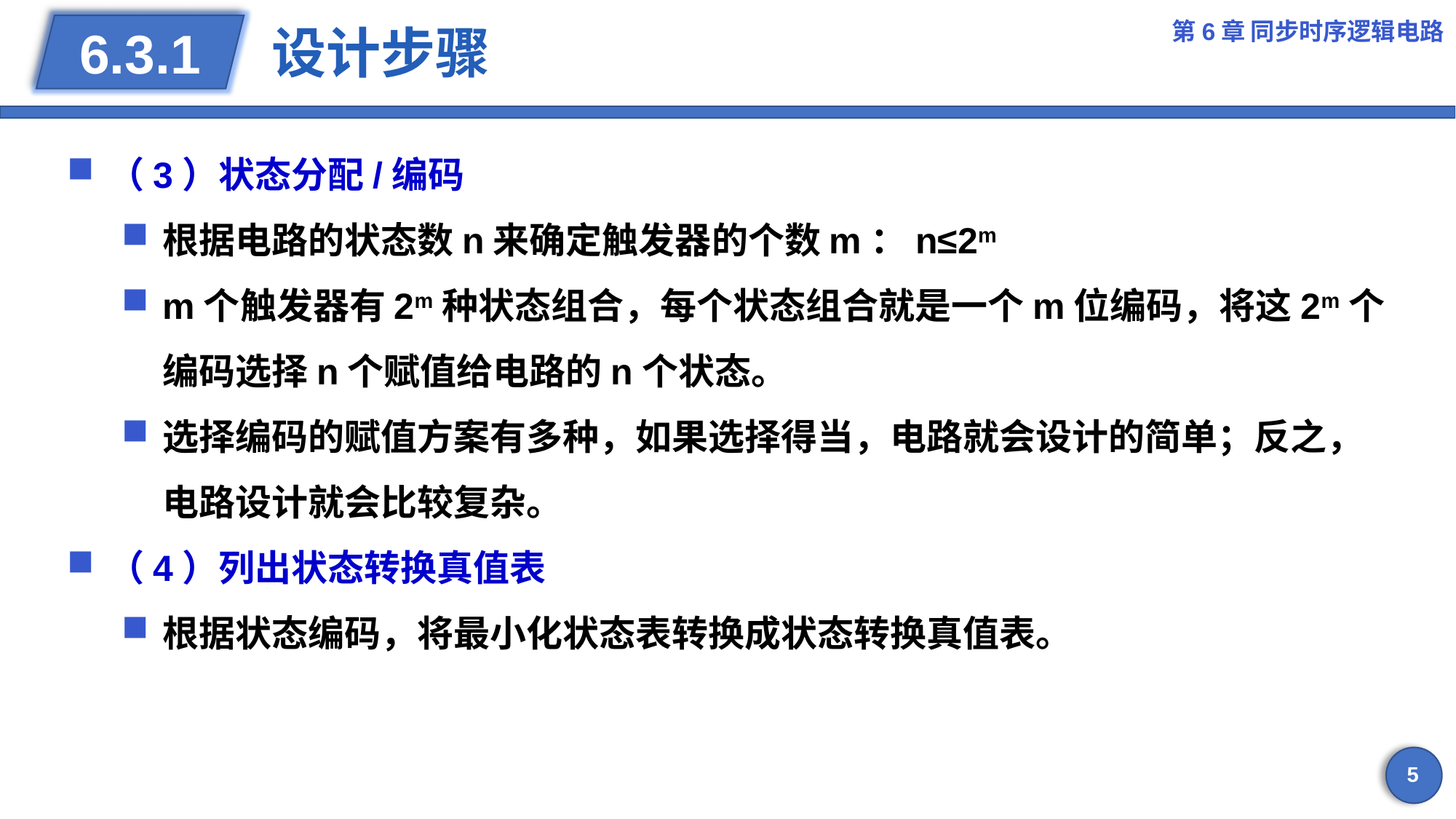

第6章 同步时序逻辑电路
# 设计步骤
6.3.1
（3）状态分配/编码
根据电路的状态数n来确定触发器的个数m：n≤2m
m个触发器有2m种状态组合，每个状态组合就是一个m位编码，将这2m个编码选择n个赋值给电路的n个状态。
选择编码的赋值方案有多种，如果选择得当，电路就会设计的简单；反之，电路设计就会比较复杂。
（4）列出状态转换真值表
根据状态编码，将最小化状态表转换成状态转换真值表。
5